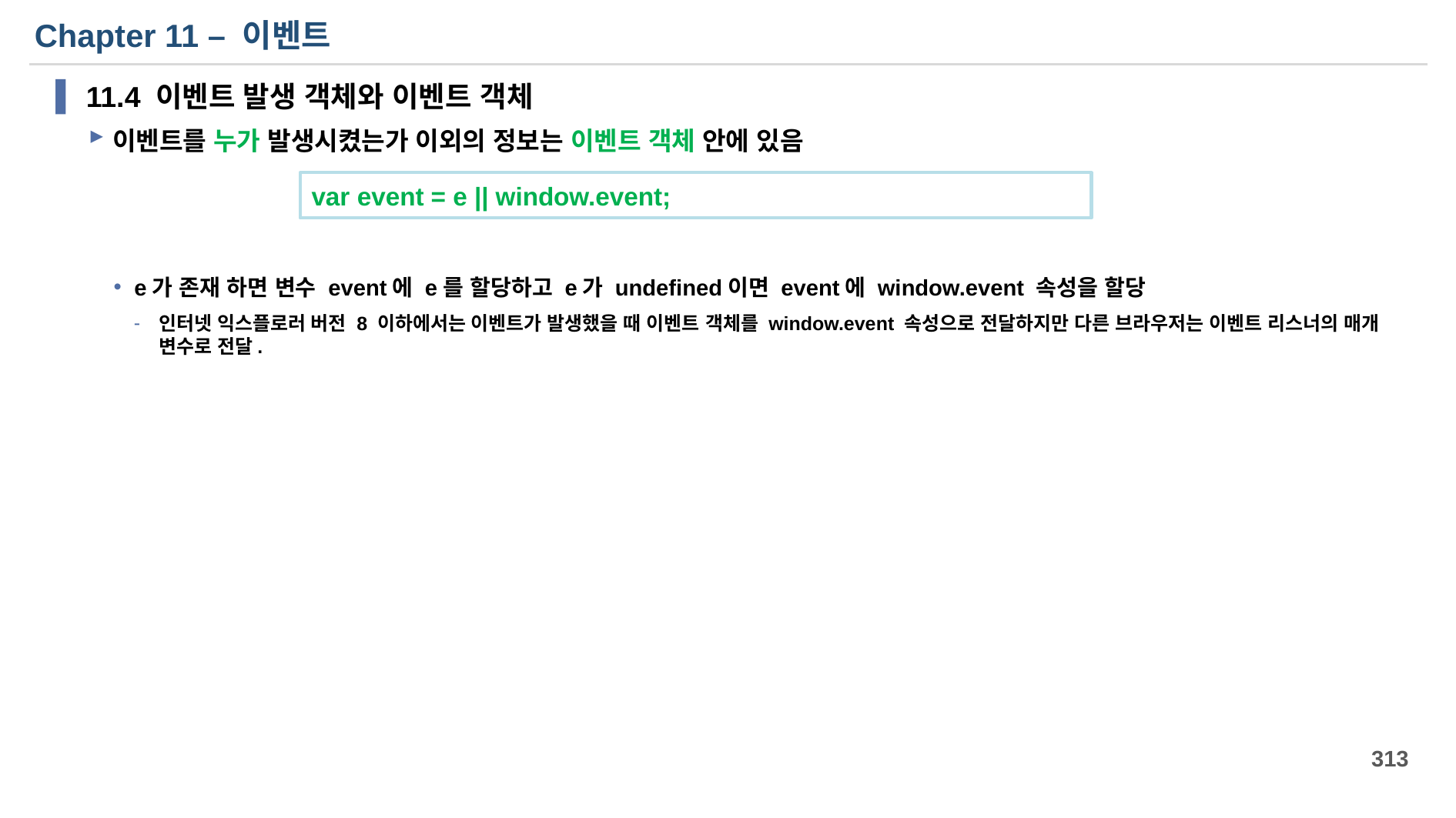

# Chapter 11 – 이벤트
11.4 이벤트 발생 객체와 이벤트 객체
이벤트를 누가 발생시켰는가 이외의 정보는 이벤트 객체 안에 있음

e가 존재 하면 변수 event에 e를 할당하고 e가 undefined이면 event에 window.event 속성을 할당
인터넷 익스플로러 버전 8 이하에서는 이벤트가 발생했을 때 이벤트 객체를 window.event 속성으로 전달하지만 다른 브라우저는 이벤트 리스너의 매개 변수로 전달.
var event = e || window.event;
313